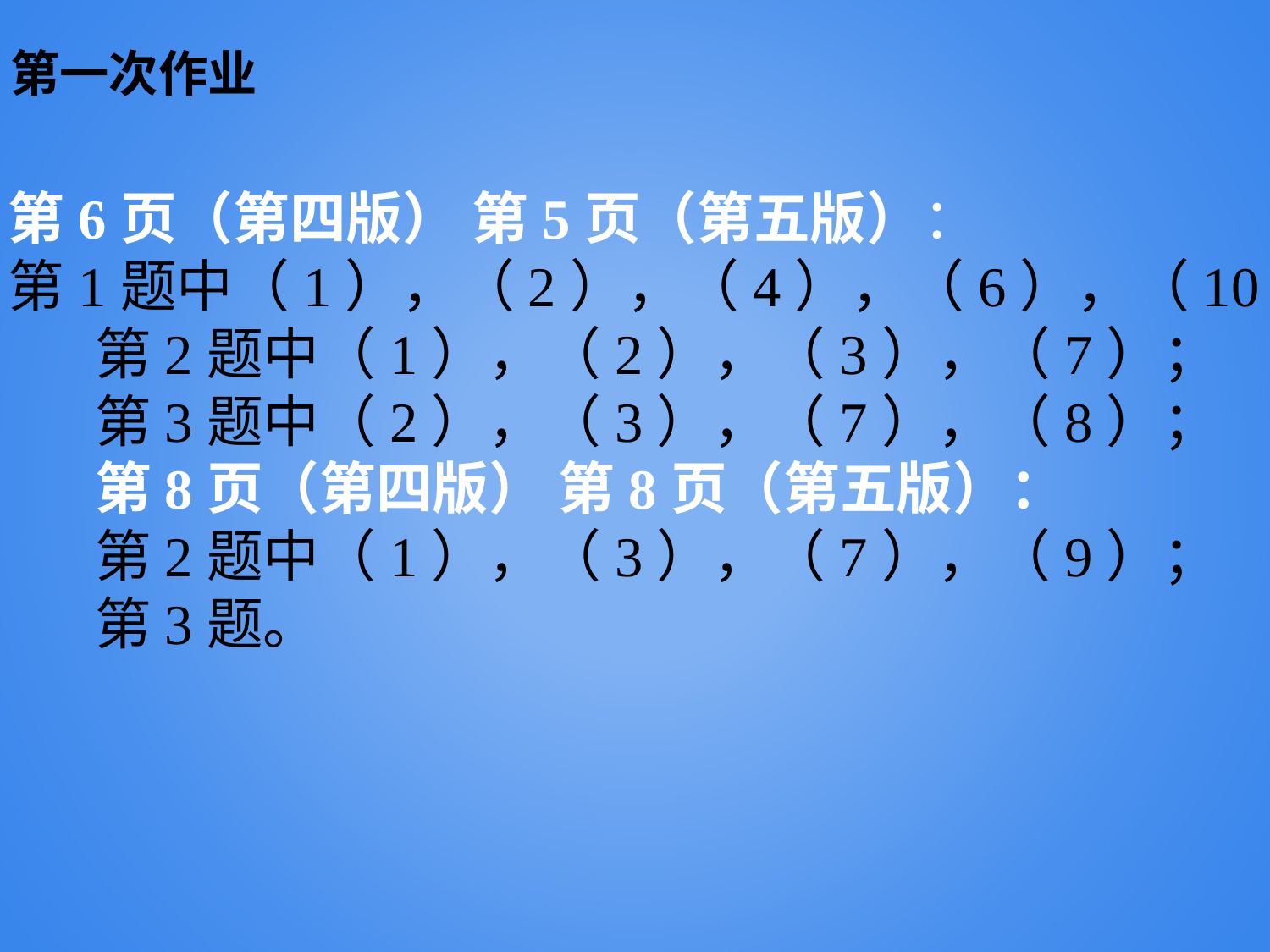

第一次作业
第6页（第四版） 第5页（第五版）：
第1题中（1），（2），（4），（6），（10）；
第2题中（1），（2），（3），（7）；
第3题中（2），（3），（7），（8）；
第8页（第四版） 第8页（第五版）：
第2题中（1），（3），（7），（9）；
第3题。